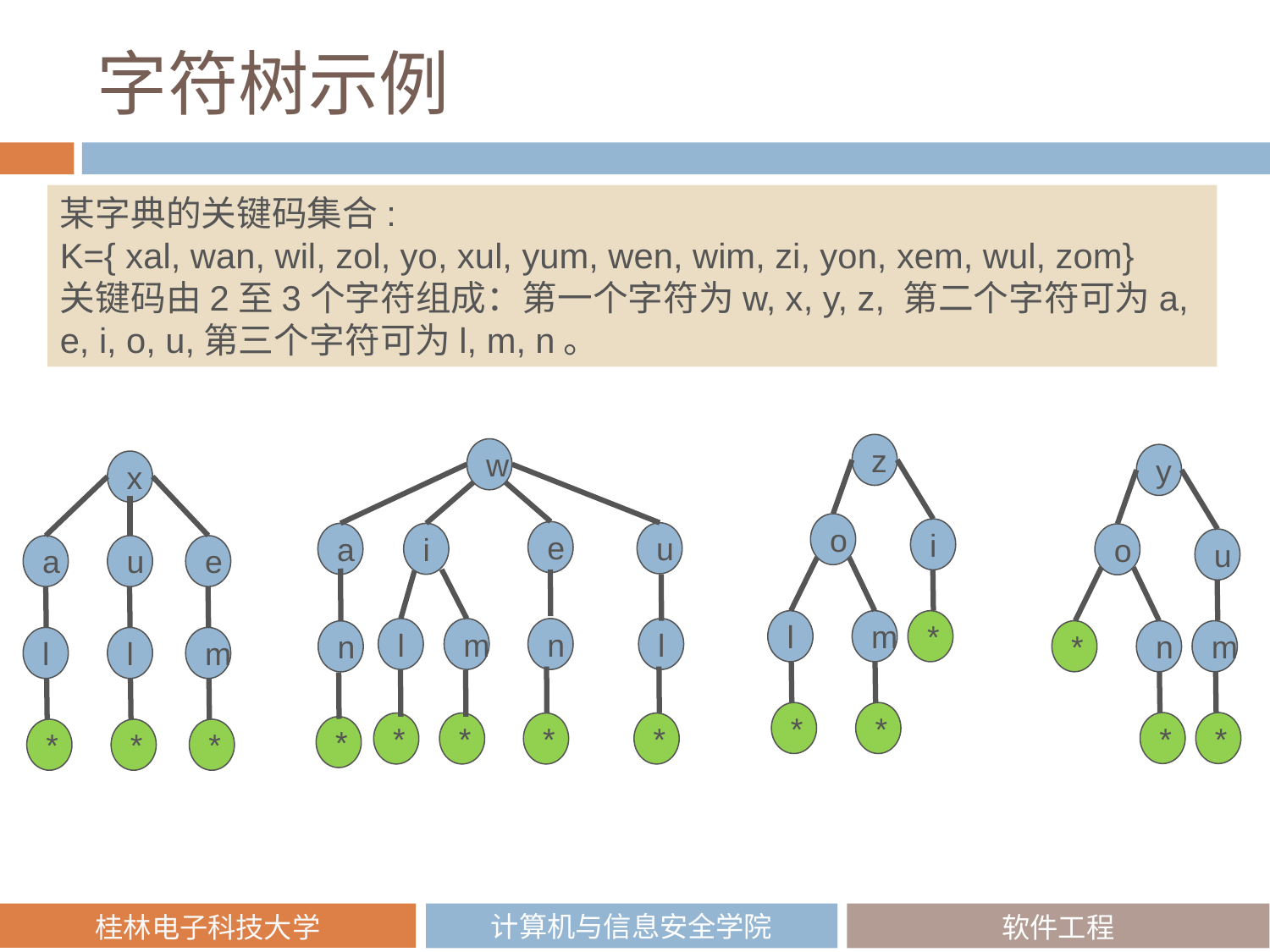

# 字符树示例
某字典的关键码集合:
K={ xal, wan, wil, zol, yo, xul, yum, wen, wim, zi, yon, xem, wul, zom}
关键码由2至3个字符组成：第一个字符为w, x, y, z, 第二个字符可为a, e, i, o, u,第三个字符可为l, m, n。
z
o
i
l
m
*
*
*
w
e
u
a
i
l
m
n
l
n
*
*
*
*
*
y
o
u
*
n
m
*
*
x
a
u
e
l
l
m
*
*
*